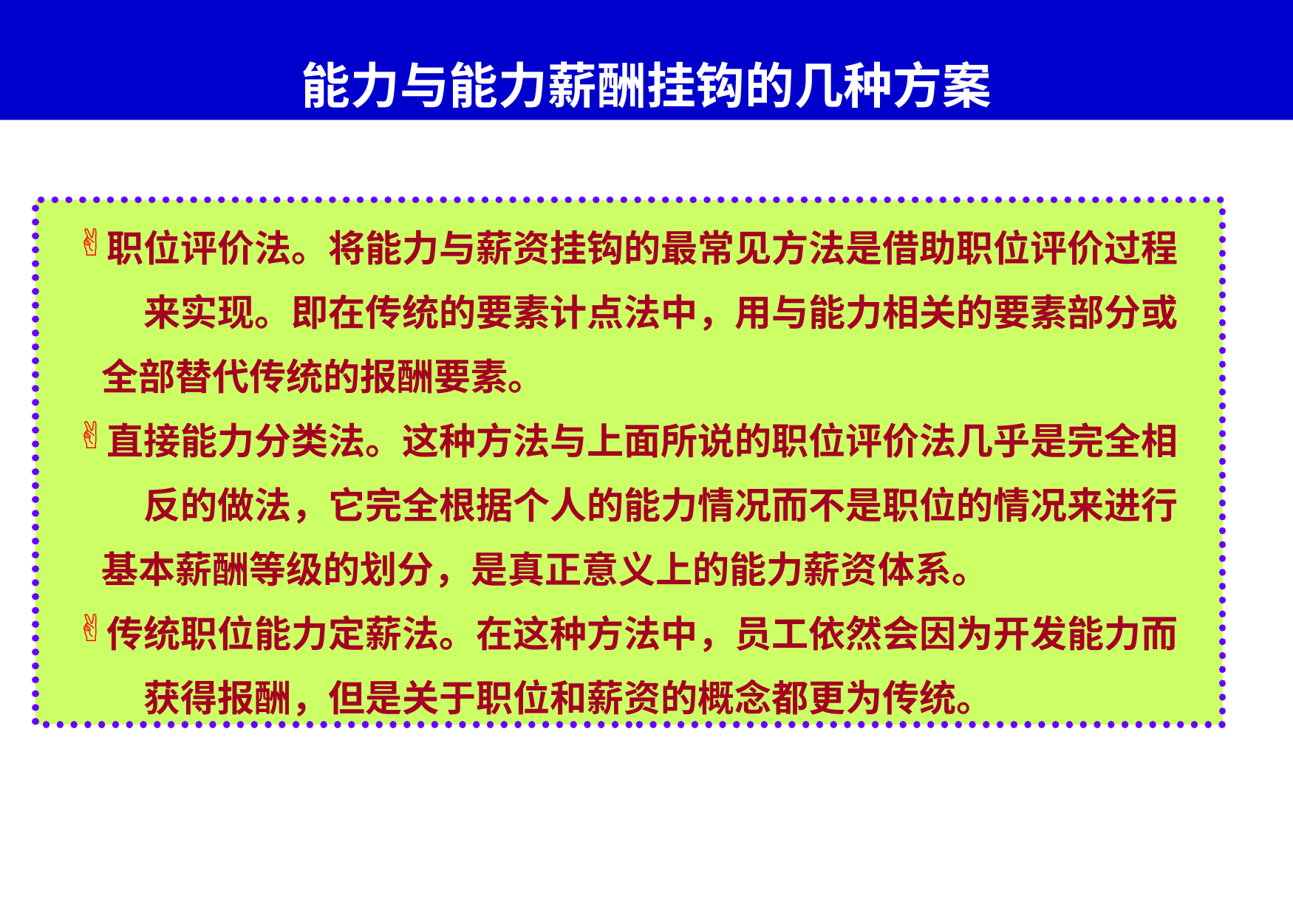

# 能力与能力薪酬挂钩的几种方案
职位评价法。将能力与薪资挂钩的最常见方法是借助职位评价过程
    来实现。即在传统的要素计点法中，用与能力相关的要素部分或全部替代传统的报酬要素。
直接能力分类法。这种方法与上面所说的职位评价法几乎是完全相
    反的做法，它完全根据个人的能力情况而不是职位的情况来进行基本薪酬等级的划分，是真正意义上的能力薪资体系。
传统职位能力定薪法。在这种方法中，员工依然会因为开发能力而
    获得报酬，但是关于职位和薪资的概念都更为传统。
公司价值观
值得信赖
判断力
勇气与自信